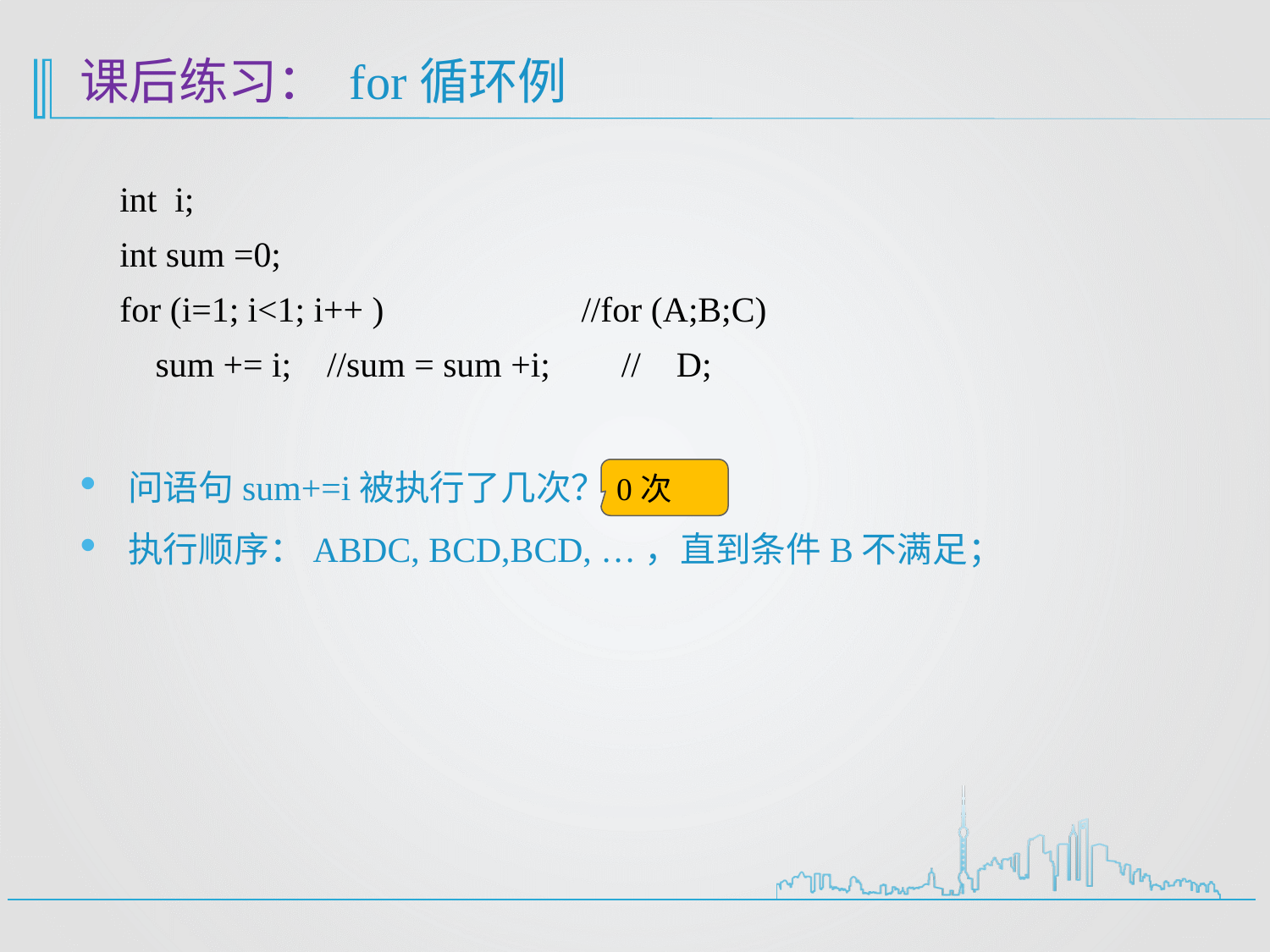

# 课后练习： for循环例
int  i;
int sum =0;
for (i=1; i<1; i++ )	                  //for (A;B;C)
    sum += i;    //sum = sum +i;        //    D;

问语句sum+=i被执行了几次？
执行顺序：ABDC, BCD,BCD, …，直到条件B不满足；
0次